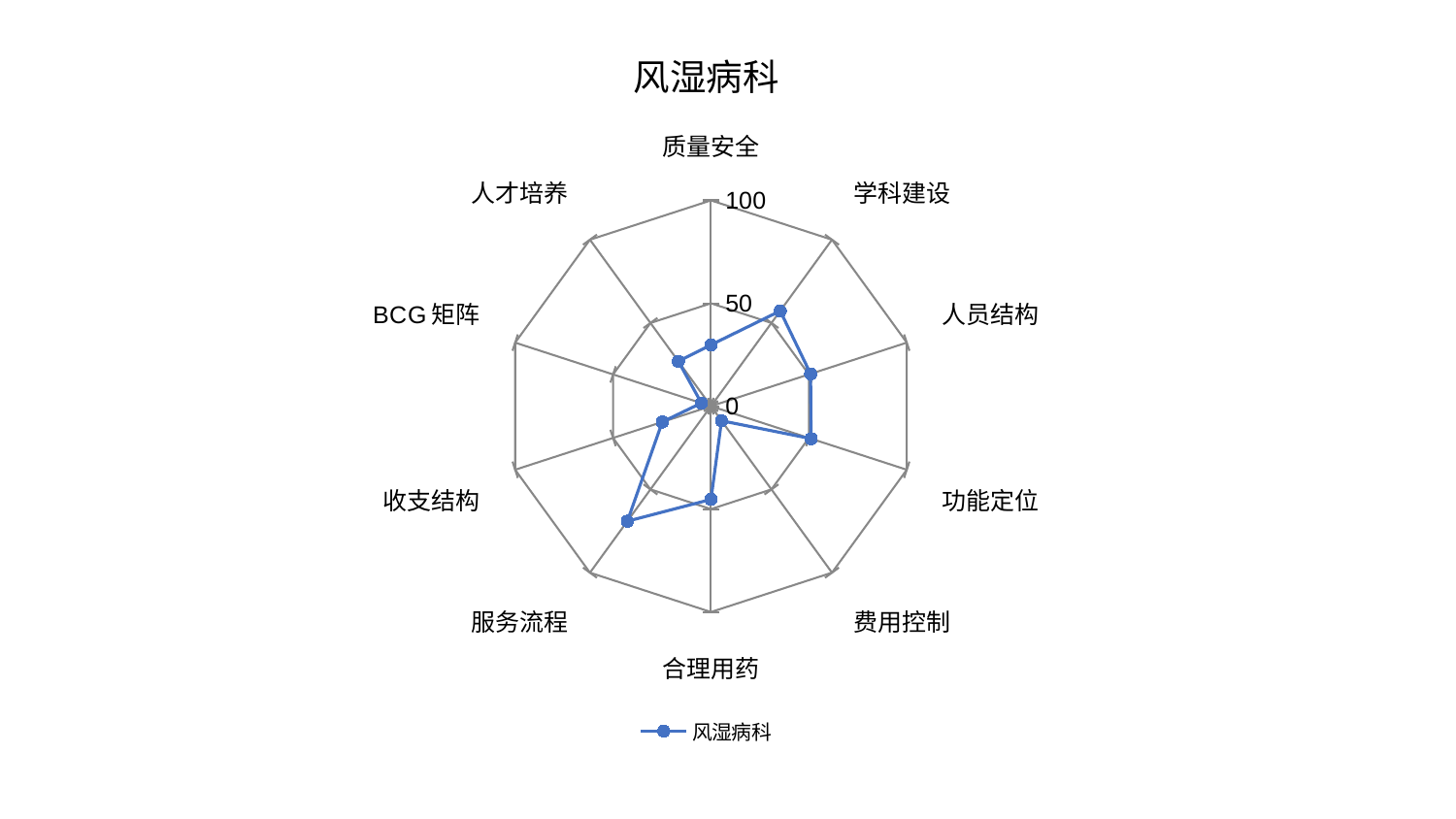

### Chart: 风湿病科

| Category | 风湿病科 |
|---|---|
| 质量安全 | 29.789536157828707 |
| 学科建设 | 57.21972419436483 |
| 人员结构 | 50.89895028666983 |
| 功能定位 | 51.13808586911828 |
| 费用控制 | 8.751999322375006 |
| 合理用药 | 45.313656259188946 |
| 服务流程 | 69.07218598462589 |
| 收支结构 | 24.86057376614856 |
| BCG矩阵 | 4.8945681258422855 |
| 人才培养 | 26.954101930002263 |
131